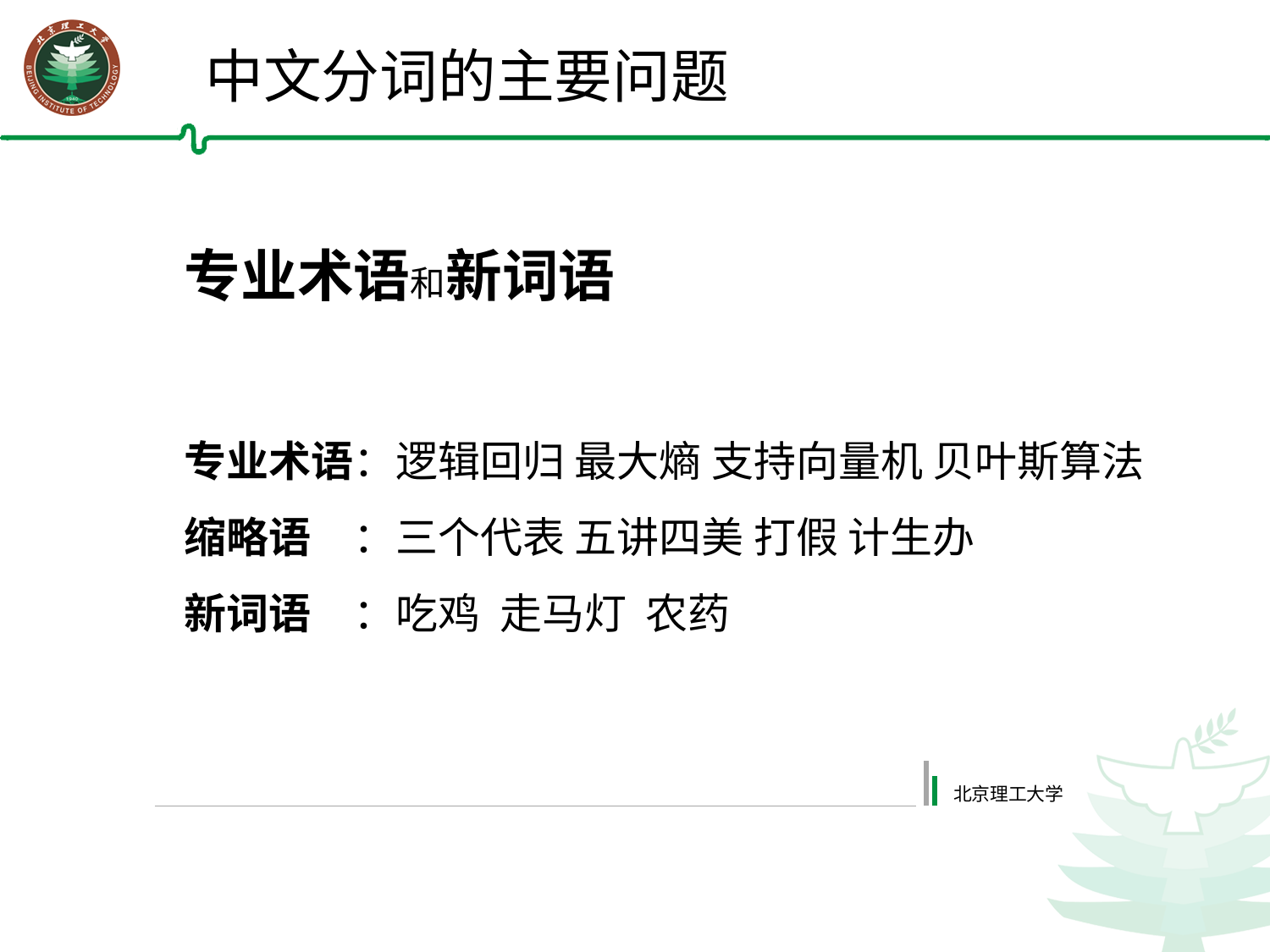

中文分词的主要问题
专业术语和新词语

专业术语：逻辑回归 最大熵 支持向量机 贝叶斯算法
缩略语　：三个代表 五讲四美 打假 计生办
新词语　：吃鸡  走马灯  农药

北京理工大学